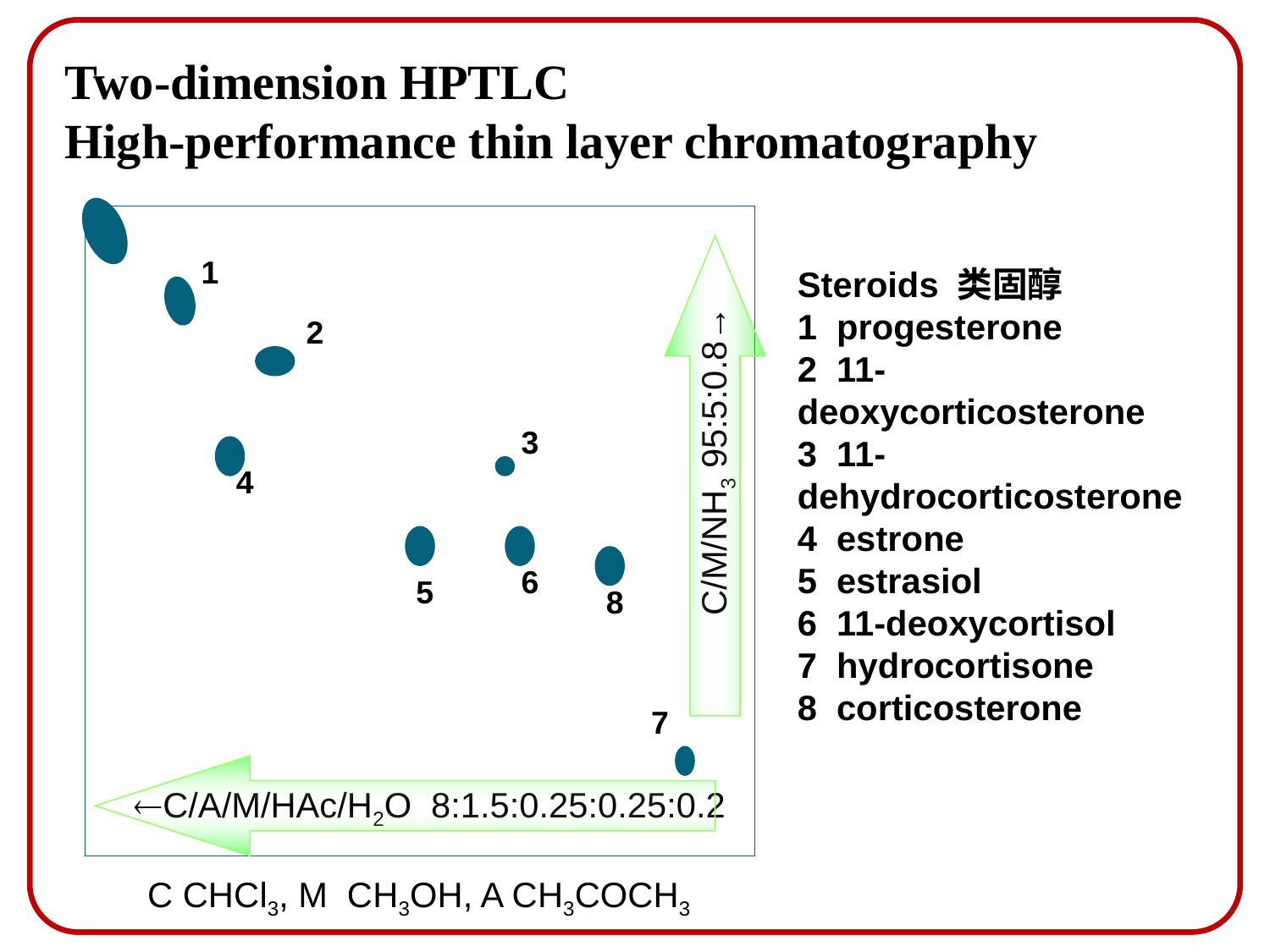

# Two-dimension HPTLC High-performance thin layer chromatography

1

2

3
C/M/NH3 95:5:0.8→

4

6
5
8
7

←C/A/M/HAc/H2O  8:1.5:0.25:0.25:0.2
C CHCl3, M  CH3OH, A CH3COCH3

Steroids 类固醇
1  progesterone
2  11-deoxycorticosterone
3  11-dehydrocorticosterone
4  estrone
5  estrasiol
6  11-deoxycortisol
7  hydrocortisone
8  corticosterone